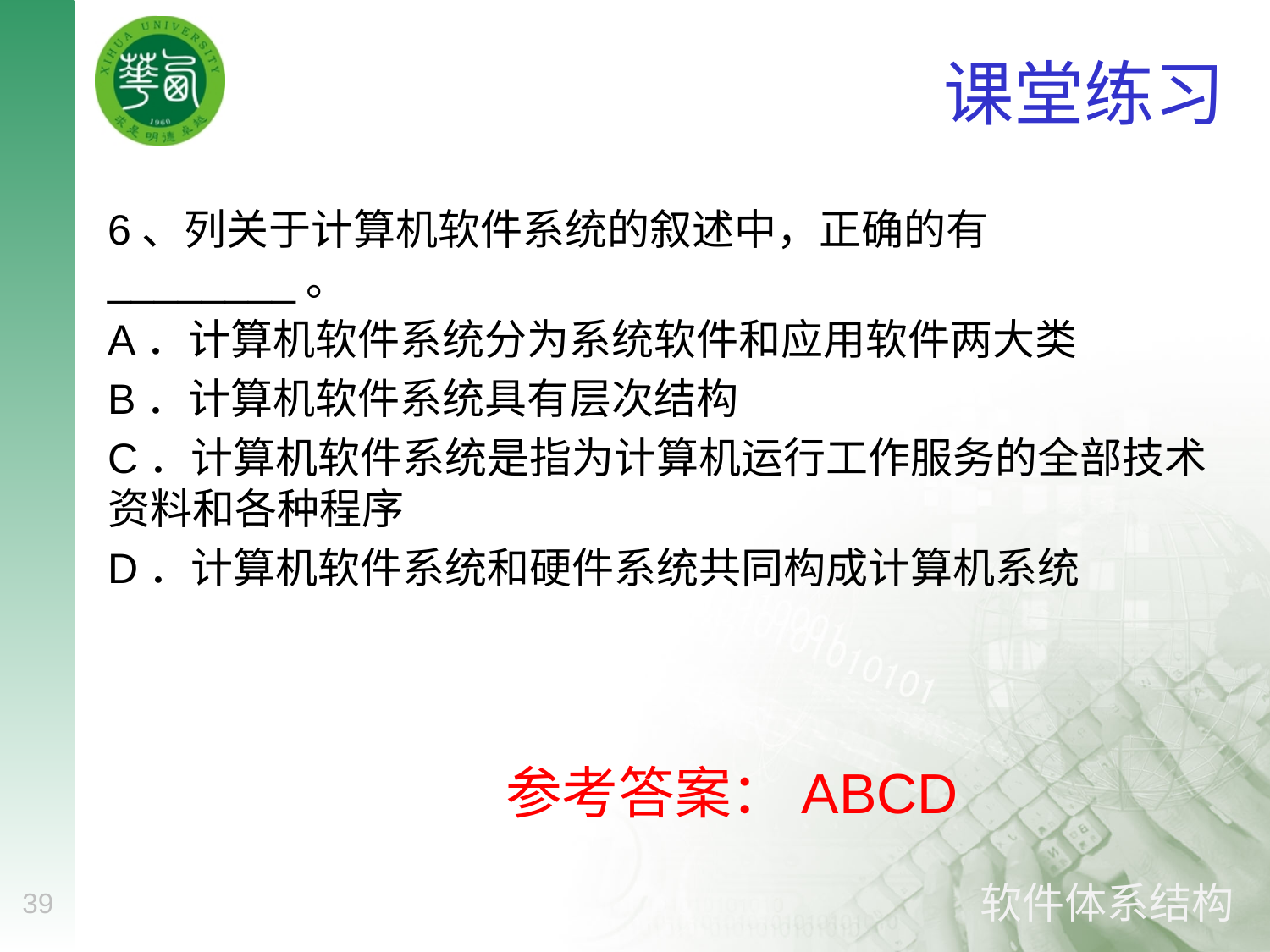

# 课堂练习
6、列关于计算机软件系统的叙述中，正确的有________。
A．计算机软件系统分为系统软件和应用软件两大类
B．计算机软件系统具有层次结构
C．计算机软件系统是指为计算机运行工作服务的全部技术资料和各种程序
D．计算机软件系统和硬件系统共同构成计算机系统
参考答案：ABCD
39